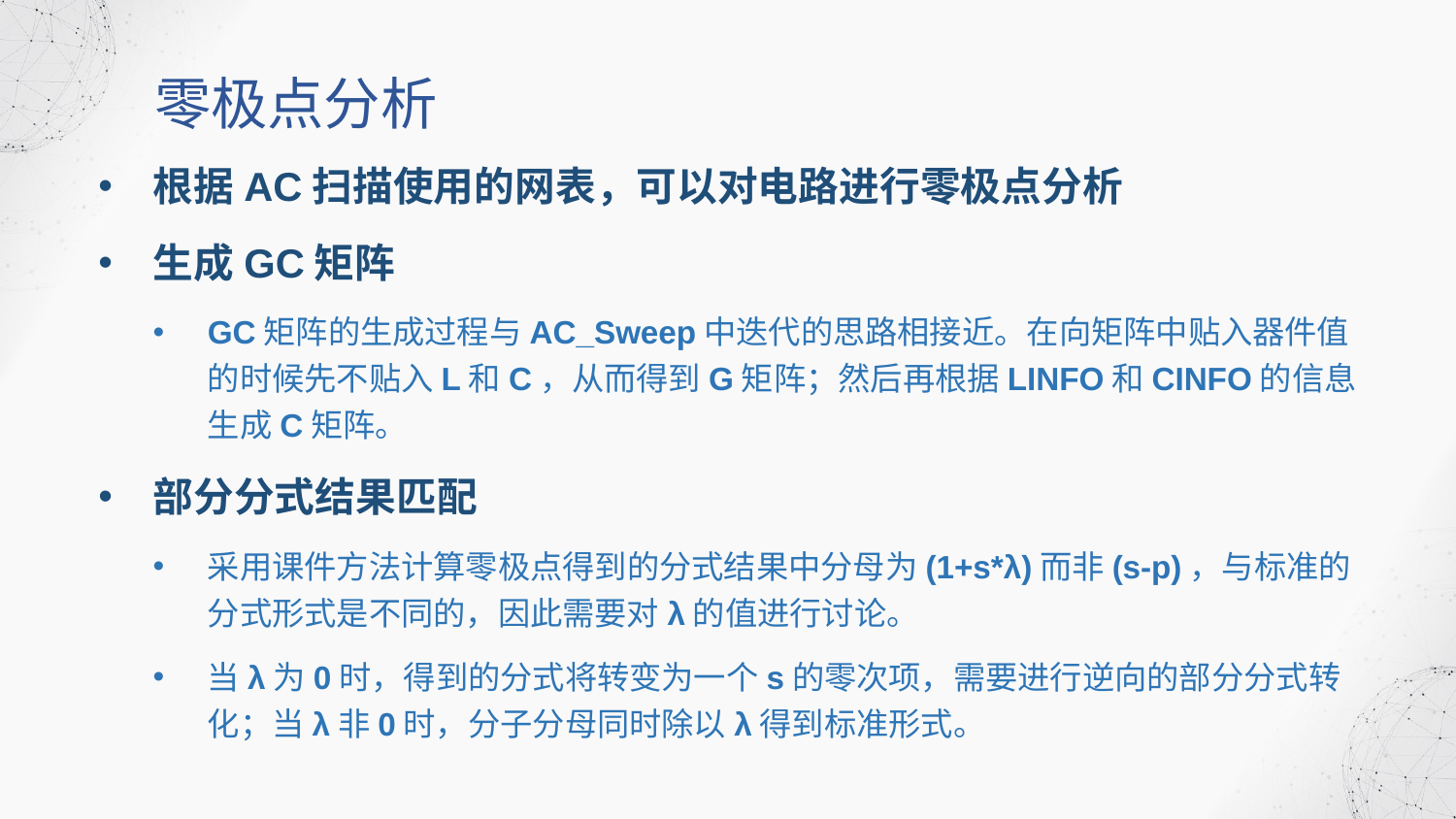

零极点分析
根据AC扫描使用的网表，可以对电路进行零极点分析
生成GC矩阵
GC矩阵的生成过程与AC_Sweep中迭代的思路相接近。在向矩阵中贴入器件值的时候先不贴入L和C，从而得到G矩阵；然后再根据LINFO和CINFO的信息生成C矩阵。
部分分式结果匹配
采用课件方法计算零极点得到的分式结果中分母为(1+s*λ)而非(s-p)，与标准的分式形式是不同的，因此需要对λ的值进行讨论。
当λ为0时，得到的分式将转变为一个s的零次项，需要进行逆向的部分分式转化；当λ非0时，分子分母同时除以λ得到标准形式。